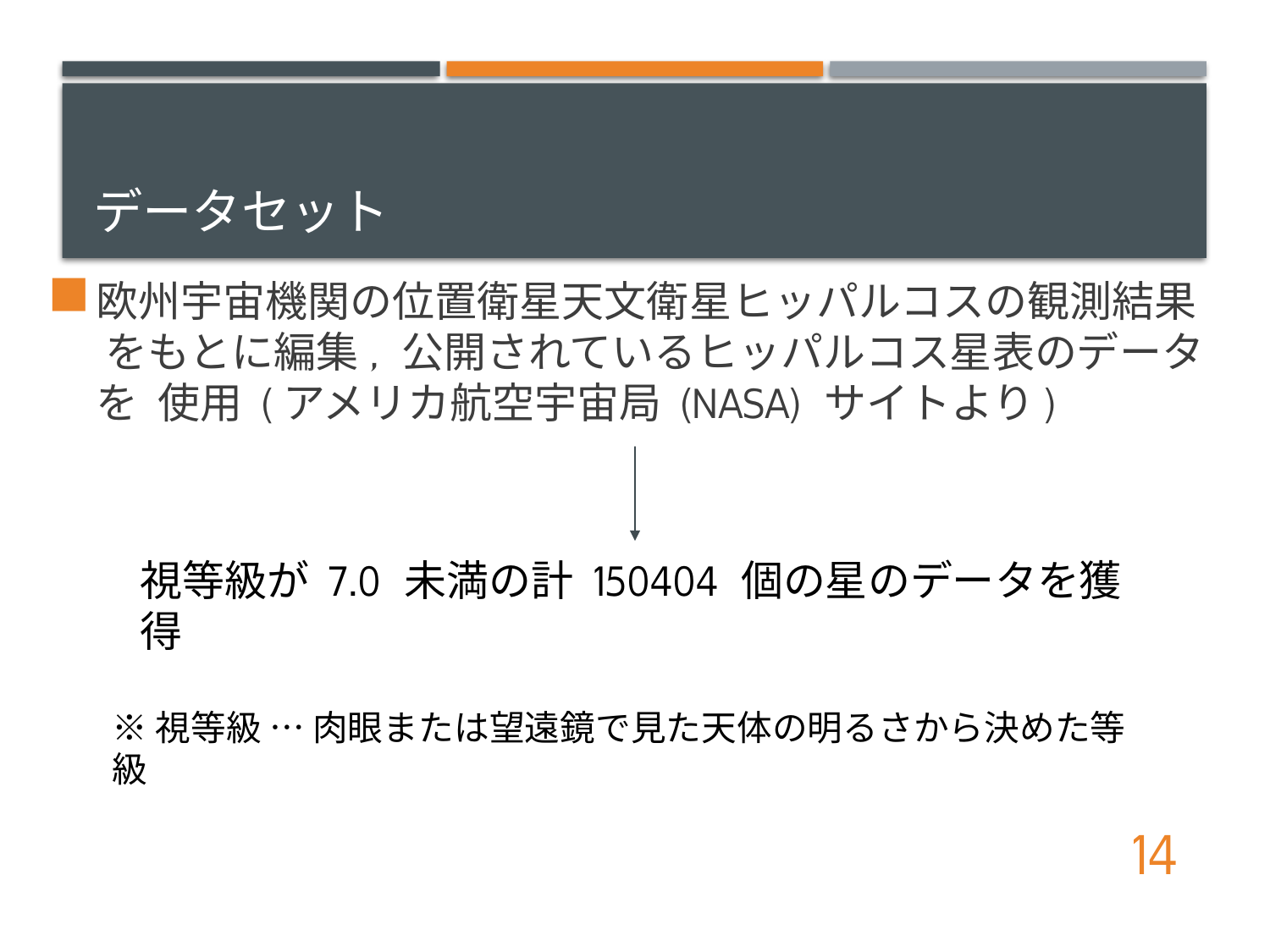

# データセット
欧州宇宙機関の位置衛星天文衛星ヒッパルコスの観測結果    をもとに編集, 公開されているヒッパルコス星表のデータを  使用 (アメリカ航空宇宙局 (NASA) サイトより)

視等級が 7.0 未満の計 150404 個の星のデータを獲得
※視等級 … 肉眼または望遠鏡で見た天体の明るさから決めた等級
14